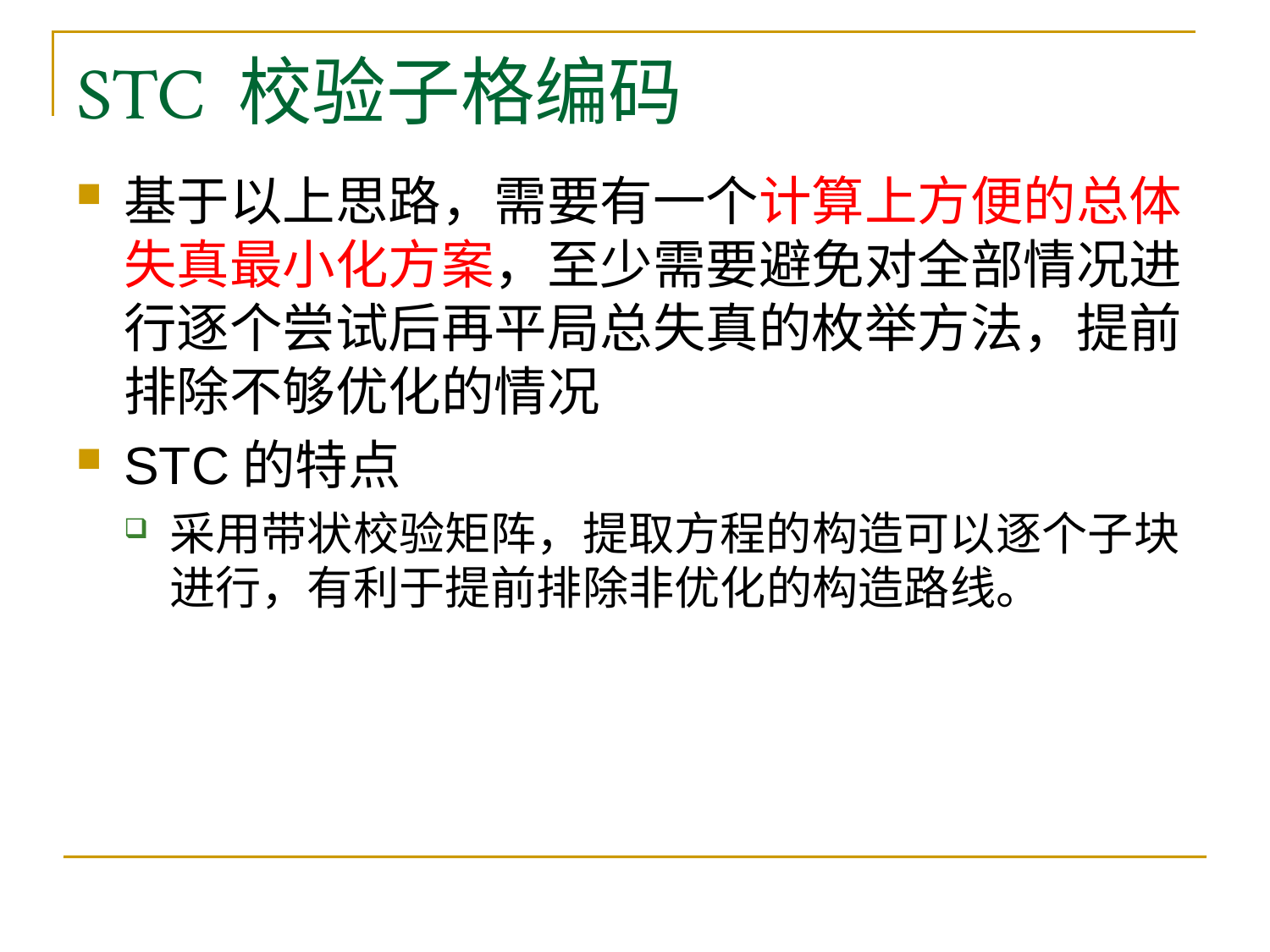

# STC 校验子格编码
基于以上思路，需要有一个计算上方便的总体失真最小化方案，至少需要避免对全部情况进行逐个尝试后再平局总失真的枚举方法，提前排除不够优化的情况
STC的特点
采用带状校验矩阵，提取方程的构造可以逐个子块进行，有利于提前排除非优化的构造路线。